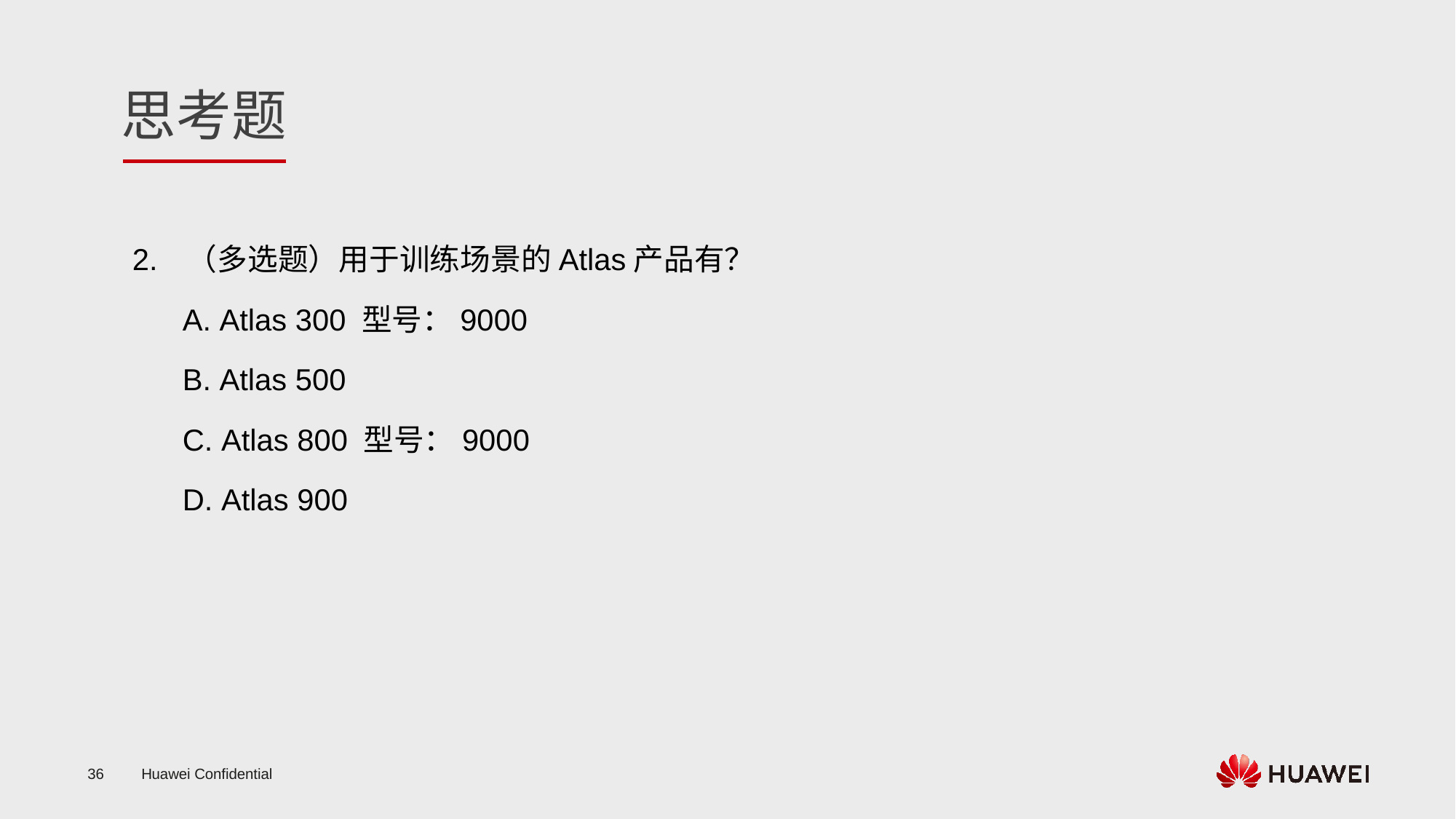

（多选题）用于训练场景的Atlas产品有？
      A. Atlas 300 型号：9000
      B. Atlas 500
      C. Atlas 800 型号：9000
      D. Atlas 900